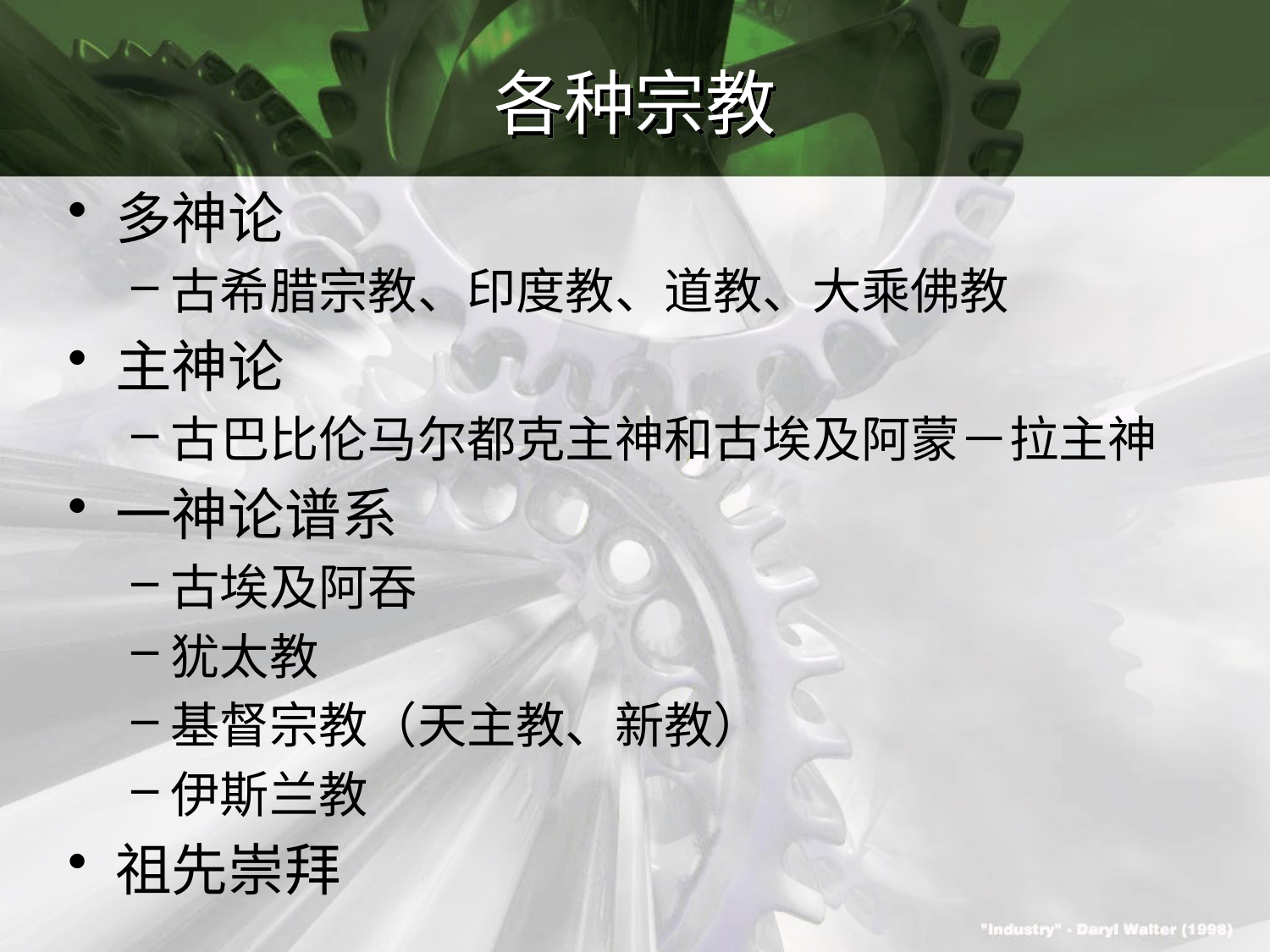

# 各种宗教
多神论
古希腊宗教、印度教、道教、大乘佛教
主神论
古巴比伦马尔都克主神和古埃及阿蒙－拉主神
一神论谱系
古埃及阿吞
犹太教
基督宗教（天主教、新教）
伊斯兰教
祖先崇拜